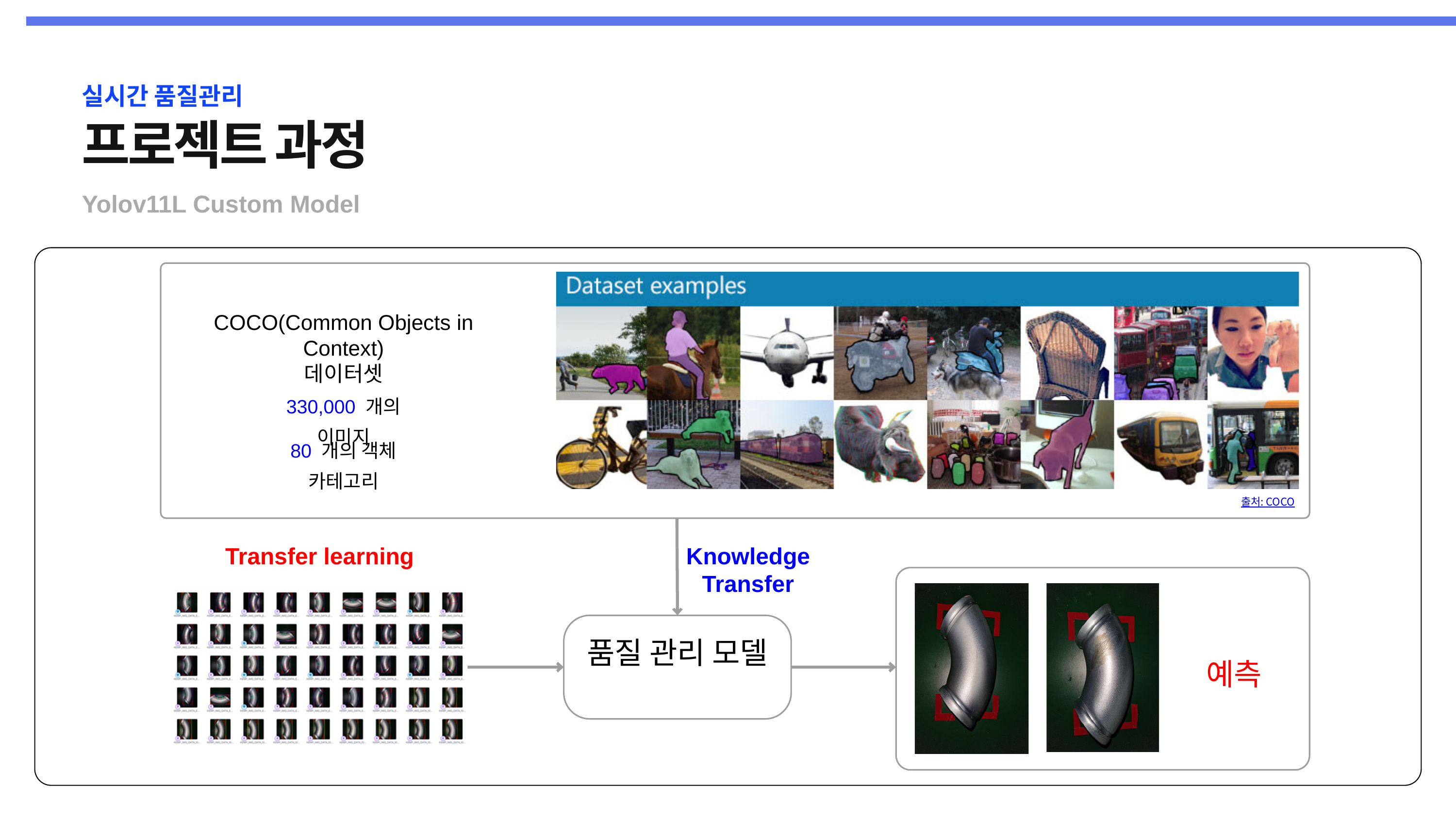

실시간 품질관리

프로젝트 과정

Yolov11L Custom Model

COCO(Common Objects in Context)
데이터셋
330,000 개의 이미지
80 개의 객체 카테고리
출처: COCO

Transfer learning
Knowledge
Transfer

품질 관리 모델
예측